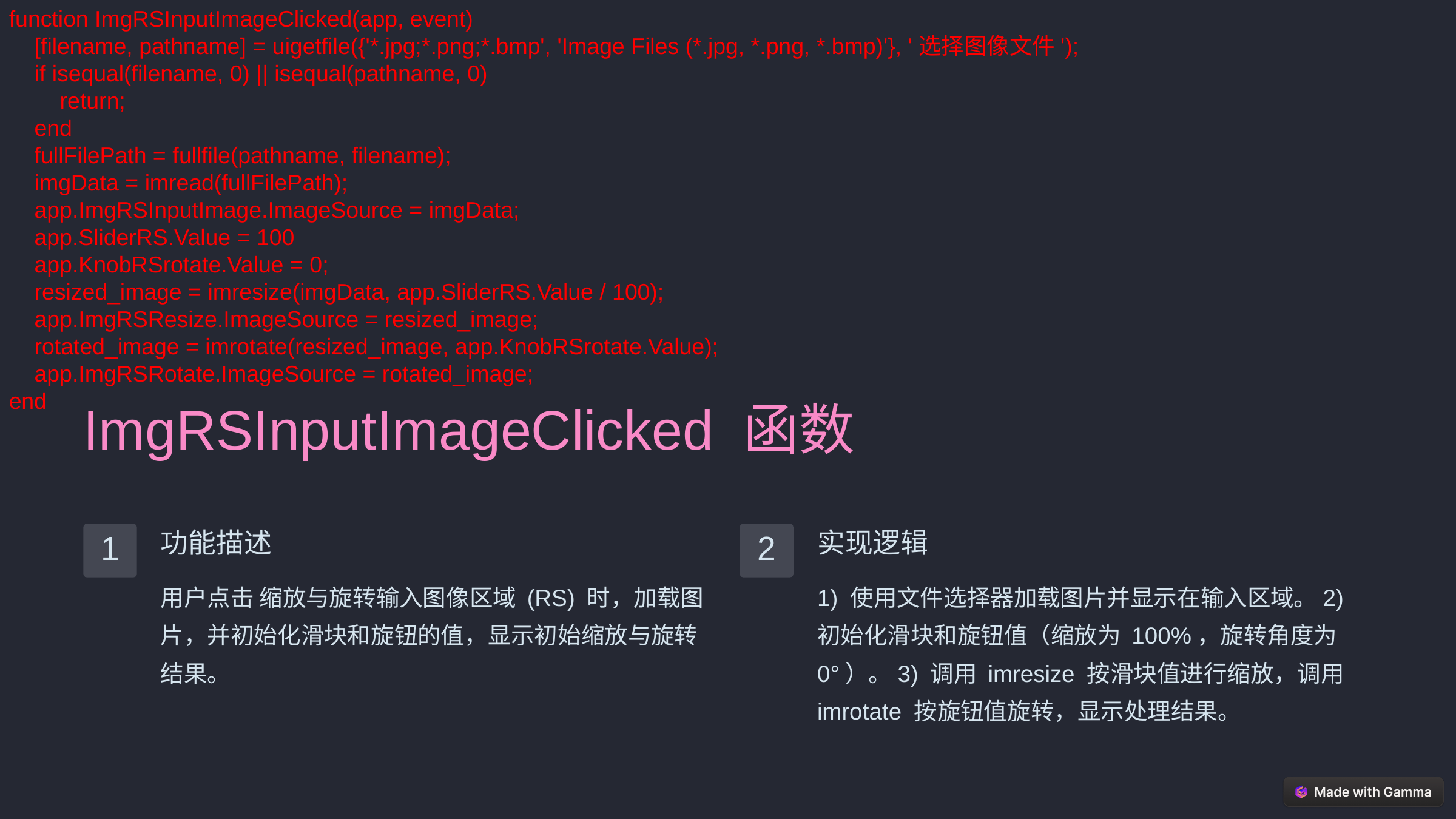

function ImgRSInputImageClicked(app, event)
    [filename, pathname] = uigetfile({'*.jpg;*.png;*.bmp', 'Image Files (*.jpg, *.png, *.bmp)'}, '选择图像文件');
    if isequal(filename, 0) || isequal(pathname, 0)
        return;
    end
    fullFilePath = fullfile(pathname, filename);
    imgData = imread(fullFilePath);
    app.ImgRSInputImage.ImageSource = imgData;
    app.SliderRS.Value = 100
    app.KnobRSrotate.Value = 0;
    resized_image = imresize(imgData, app.SliderRS.Value / 100);
    app.ImgRSResize.ImageSource = resized_image;
    rotated_image = imrotate(resized_image, app.KnobRSrotate.Value);
    app.ImgRSRotate.ImageSource = rotated_image;
end
ImgRSInputImageClicked 函数

功能描述

实现逻辑
1
2
用户点击 缩放与旋转输入图像区域 (RS) 时，加载图片，并初始化滑块和旋钮的值，显示初始缩放与旋转结果。
1) 使用文件选择器加载图片并显示在输入区域。2) 初始化滑块和旋钮值（缩放为 100%，旋转角度为 0°）。3) 调用 imresize 按滑块值进行缩放，调用 imrotate 按旋钮值旋转，显示处理结果。